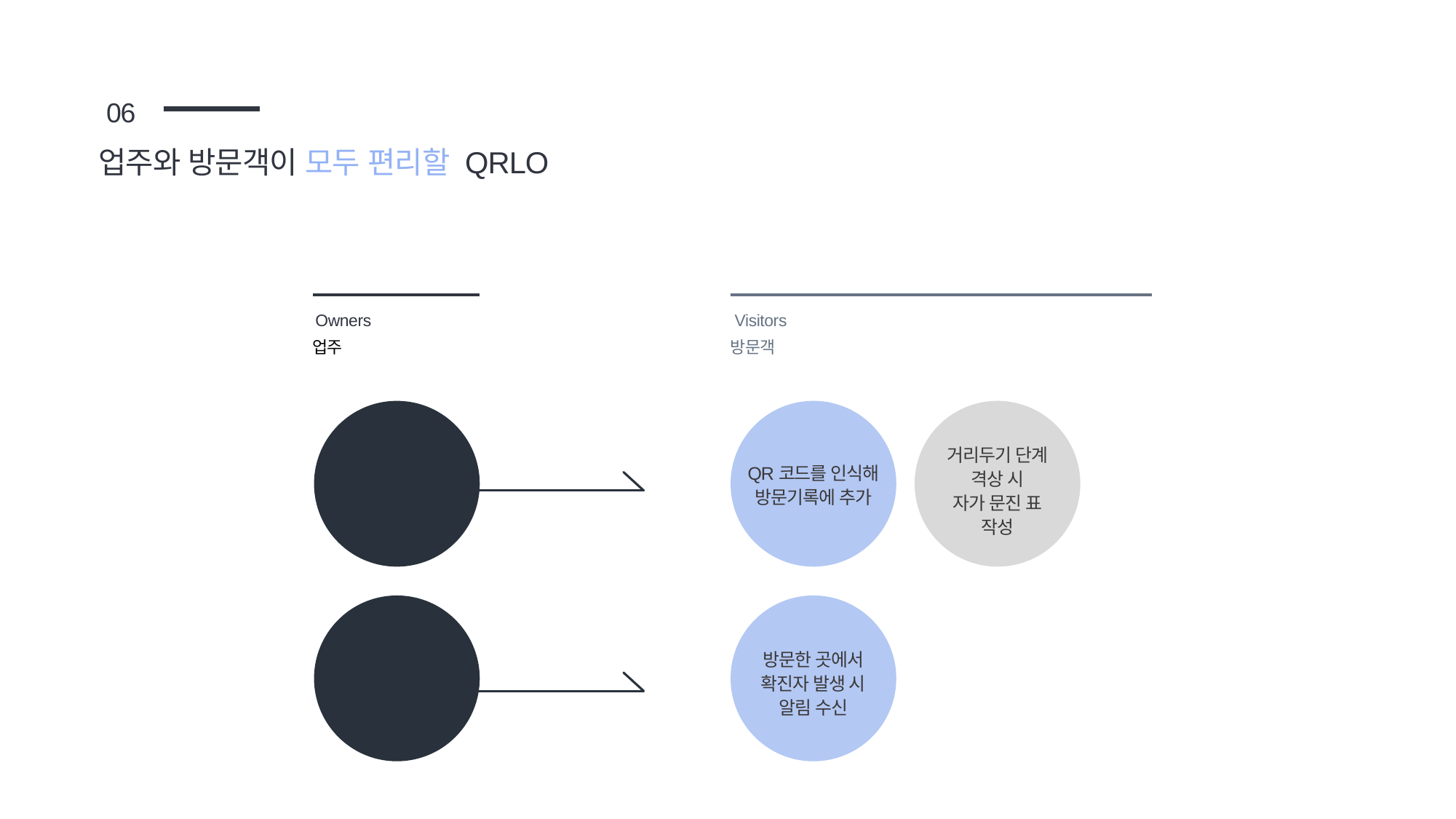

06
업주와 방문객이 모두 편리할 QRLO
Owners
업주
Visitors
방문객

QR코드 생성 후
건물에 부착

확진자 발생 시,
알림 발송

거리두기 단계
격상 시
자가 문진 표
작성
QR코드를 인식해
방문기록에 추가

방문한 곳에서
확진자 발생 시
알림 수신